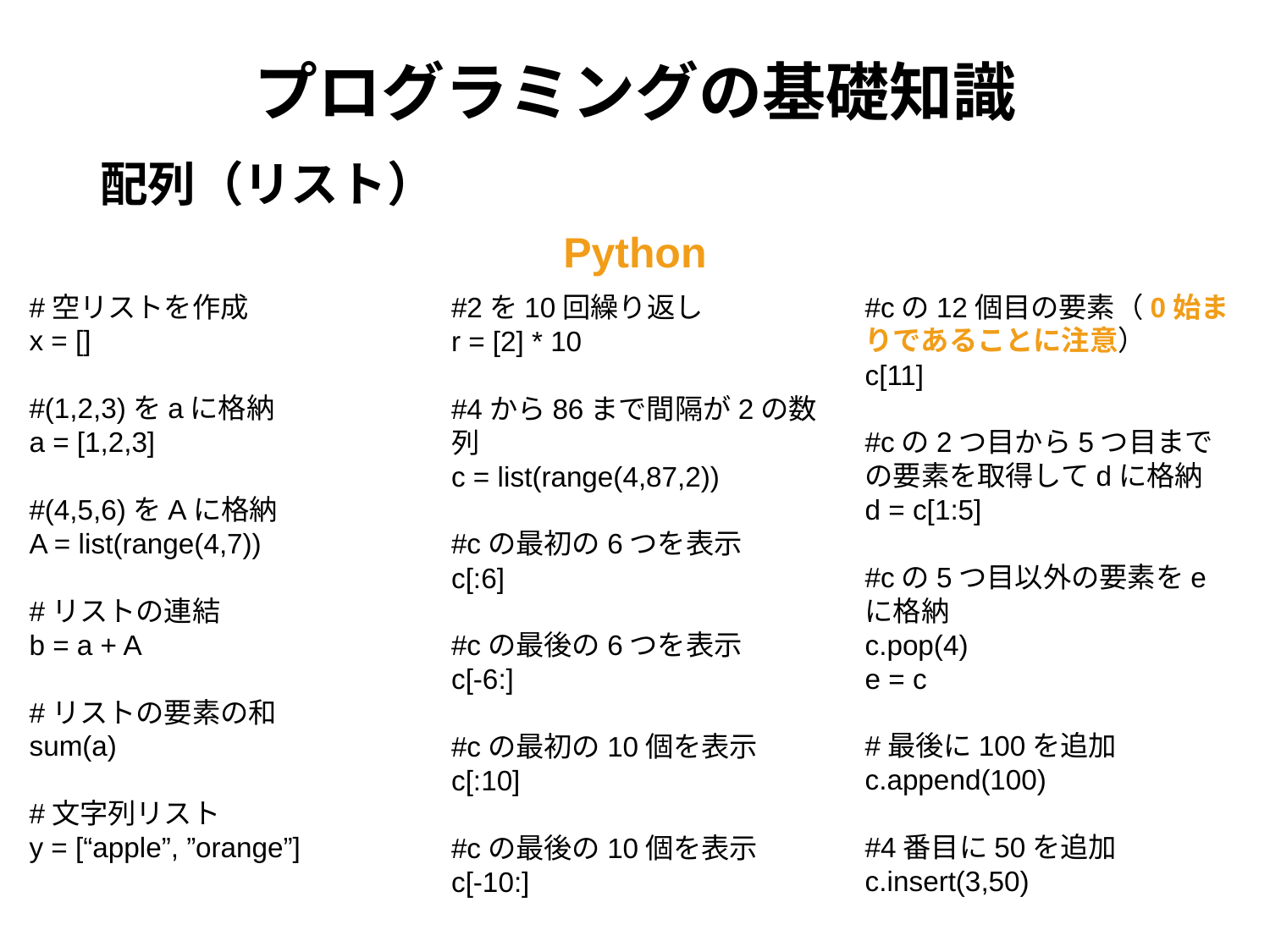

# プログラミングの基礎知識
配列（リスト）
Python
#空リストを作成
x = []

#(1,2,3)をaに格納
a = [1,2,3]

#(4,5,6)をAに格納
A = list(range(4,7))

#リストの連結
b = a + A

#リストの要素の和
sum(a)

#文字列リスト
y = [“apple”, ”orange”]
#cの12個目の要素（0始まりであることに注意）
c[11]

#cの2つ目から5つ目までの要素を取得してdに格納
d = c[1:5]

#cの5つ目以外の要素をeに格納
c.pop(4)
e = c

#最後に100を追加
c.append(100)

#4番目に50を追加
c.insert(3,50)
#2を10回繰り返し
r = [2] * 10

#4から86まで間隔が2の数列
c = list(range(4,87,2))

#cの最初の6つを表示
c[:6]

#cの最後の6つを表示
c[-6:]

#cの最初の10個を表示
c[:10]

#cの最後の10個を表示
c[-10:]